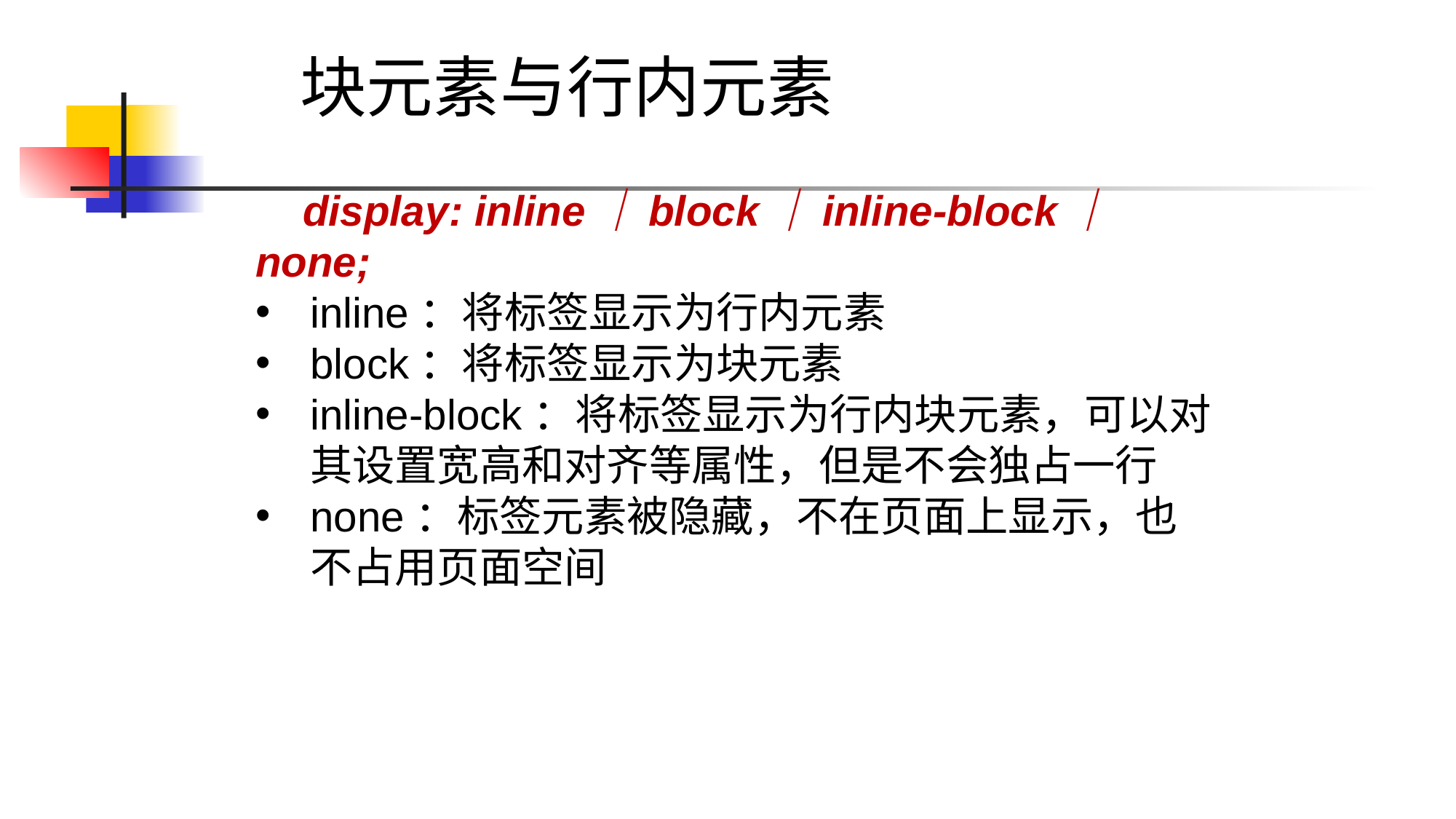

块元素与行内元素
    display: inline｜block｜inline-block｜none;
inline：将标签显示为行内元素
block：将标签显示为块元素
inline-block：将标签显示为行内块元素，可以对其设置宽高和对齐等属性，但是不会独占一行
none：标签元素被隐藏，不在页面上显示，也不占用页面空间